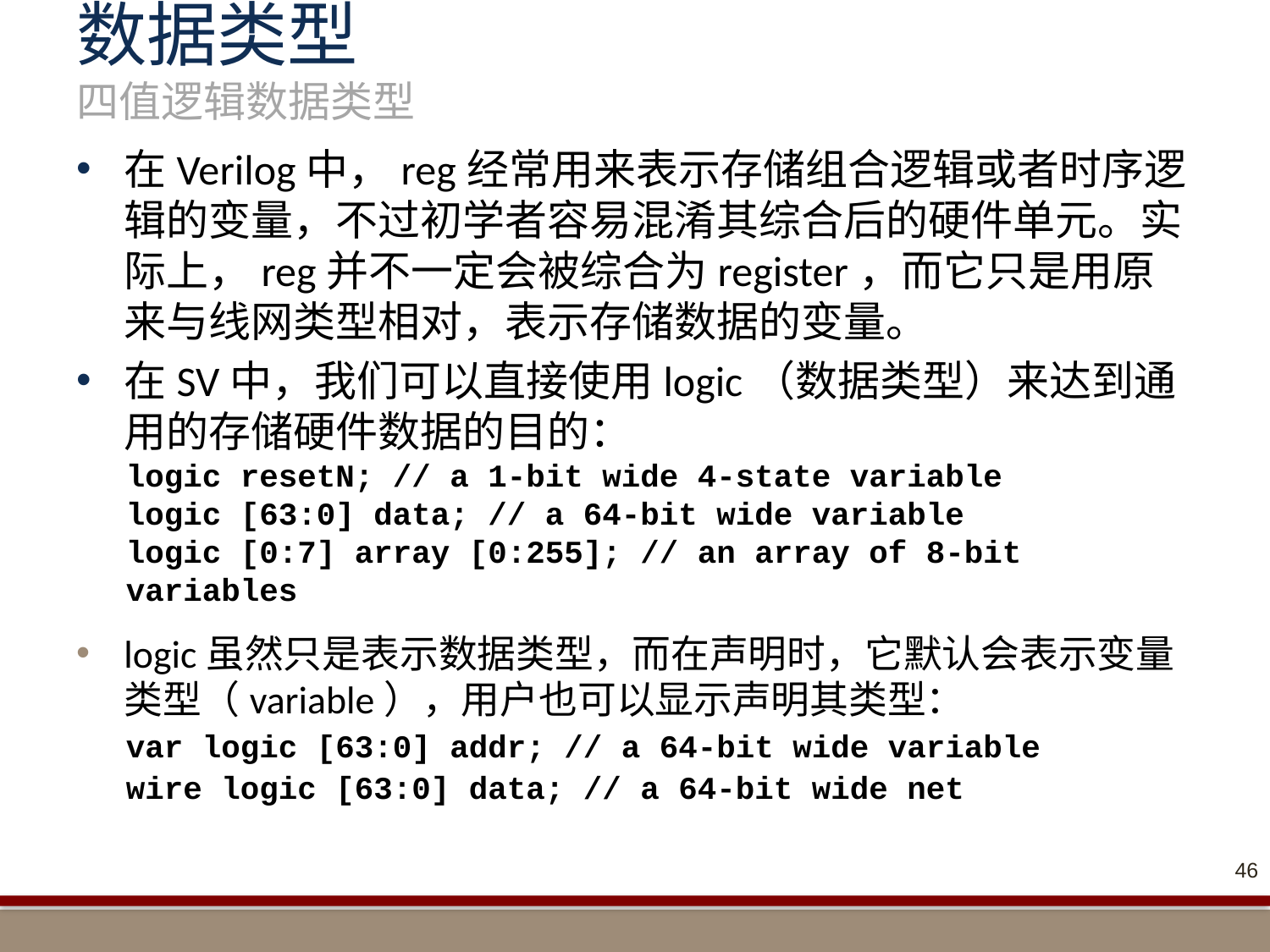

# 数据类型 四值逻辑数据类型
在Verilog中，reg经常用来表示存储组合逻辑或者时序逻辑的变量，不过初学者容易混淆其综合后的硬件单元。实际上，reg并不一定会被综合为register，而它只是用原来与线网类型相对，表示存储数据的变量。
在SV中，我们可以直接使用logic（数据类型）来达到通用的存储硬件数据的目的：
logic resetN; // a 1-bit wide 4-state variable
logic [63:0] data; // a 64-bit wide variable
logic [0:7] array [0:255]; // an array of 8-bit variables
logic虽然只是表示数据类型，而在声明时，它默认会表示变量类型（variable），用户也可以显示声明其类型：
var logic [63:0] addr; // a 64-bit wide variable
wire logic [63:0] data; // a 64-bit wide net
46